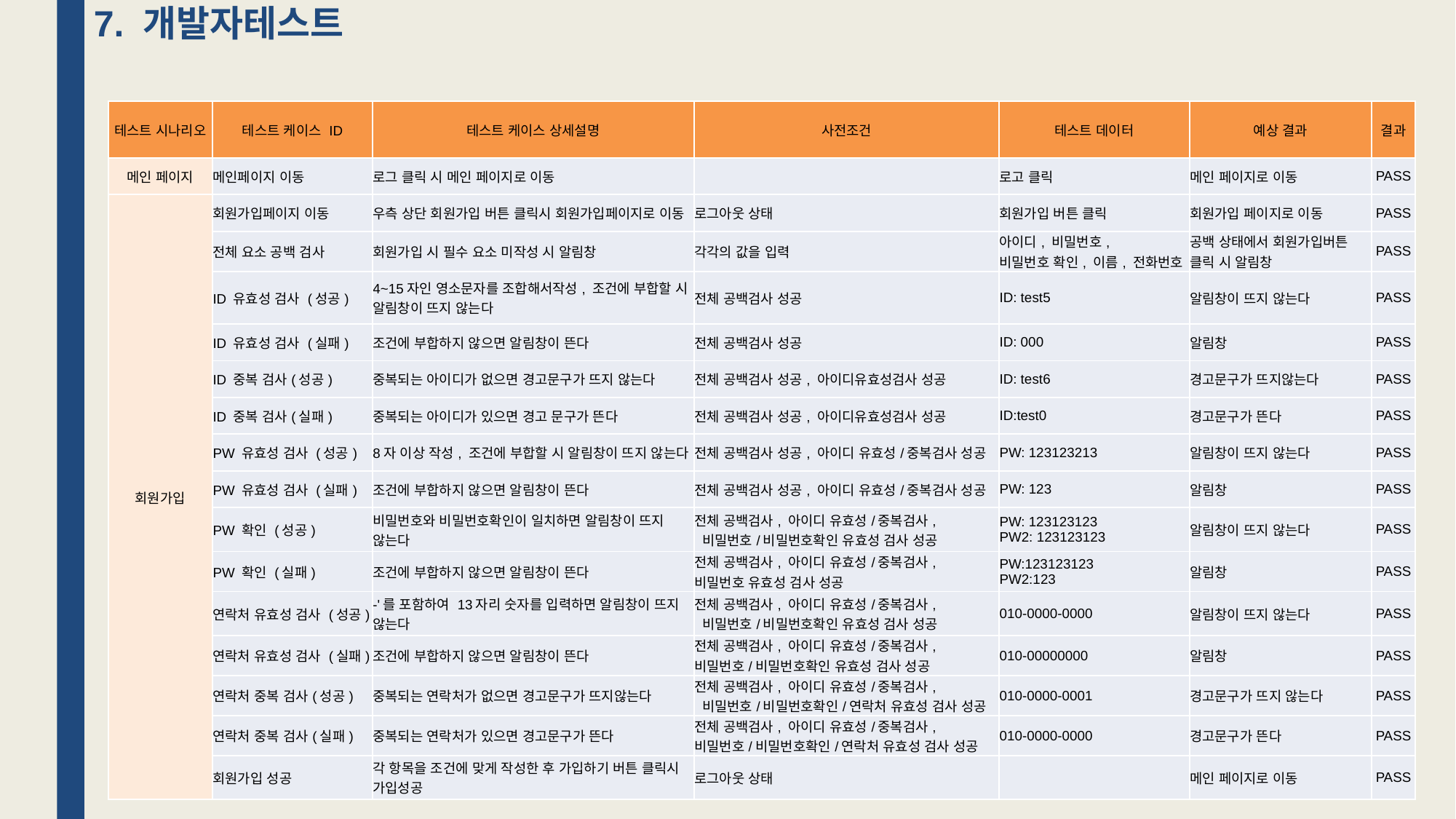

7. 개발자테스트
| 테스트 시나리오 | 테스트 케이스 ID | 테스트 케이스 상세설명 | 사전조건 | 테스트 데이터 | 예상 결과 | 결과 |
| --- | --- | --- | --- | --- | --- | --- |
| 메인 페이지 | 메인페이지 이동 | 로그 클릭 시 메인 페이지로 이동 |  | 로고 클릭 | 메인 페이지로 이동 | PASS |
| 회원가입 | 회원가입페이지 이동 | 우측 상단 회원가입 버튼 클릭시 회원가입페이지로 이동 | 로그아웃 상태 | 회원가입 버튼 클릭 | 회원가입 페이지로 이동 | PASS |
|  | 전체 요소 공백 검사 | 회원가입 시 필수 요소 미작성 시 알림창 | 각각의 값을 입력 | 아이디, 비밀번호, 비밀번호 확인, 이름, 전화번호 | 공백 상태에서 회원가입버튼 클릭 시 알림창 | PASS |
|  | ID 유효성 검사 (성공) | 4~15자인 영소문자를 조합해서작성, 조건에 부합할 시 알림창이 뜨지 않는다 | 전체 공백검사 성공 | ID: test5 | 알림창이 뜨지 않는다 | PASS |
|  | ID 유효성 검사 (실패) | 조건에 부합하지 않으면 알림창이 뜬다 | 전체 공백검사 성공 | ID: 000 | 알림창 | PASS |
|  | ID 중복 검사(성공) | 중복되는 아이디가 없으면 경고문구가 뜨지 않는다 | 전체 공백검사 성공, 아이디유효성검사 성공 | ID: test6 | 경고문구가 뜨지않는다 | PASS |
|  | ID 중복 검사(실패) | 중복되는 아이디가 있으면 경고 문구가 뜬다 | 전체 공백검사 성공, 아이디유효성검사 성공 | ID:test0 | 경고문구가 뜬다 | PASS |
|  | PW 유효성 검사 (성공) | 8자 이상 작성, 조건에 부합할 시 알림창이 뜨지 않는다 | 전체 공백검사 성공, 아이디 유효성/중복검사 성공 | PW: 123123213 | 알림창이 뜨지 않는다 | PASS |
|  | PW 유효성 검사 (실패) | 조건에 부합하지 않으면 알림창이 뜬다 | 전체 공백검사 성공, 아이디 유효성/중복검사 성공 | PW: 123 | 알림창 | PASS |
|  | PW 확인 (성공) | 비밀번호와 비밀번호확인이 일치하면 알림창이 뜨지 않는다 | 전체 공백검사, 아이디 유효성/중복검사, 비밀번호/비밀번호확인 유효성 검사 성공 | PW: 123123123 PW2: 123123123 | 알림창이 뜨지 않는다 | PASS |
|  | PW 확인 (실패) | 조건에 부합하지 않으면 알림창이 뜬다 | 전체 공백검사, 아이디 유효성/중복검사, 비밀번호 유효성 검사 성공 | PW:123123123 PW2:123 | 알림창 | PASS |
|  | 연락처 유효성 검사 (성공) | -'를 포함하여 13자리 숫자를 입력하면 알림창이 뜨지 않는다 | 전체 공백검사, 아이디 유효성/중복검사, 비밀번호/비밀번호확인 유효성 검사 성공 | 010-0000-0000 | 알림창이 뜨지 않는다 | PASS |
|  | 연락처 유효성 검사 (실패) | 조건에 부합하지 않으면 알림창이 뜬다 | 전체 공백검사, 아이디 유효성/중복검사, 비밀번호/비밀번호확인 유효성 검사 성공 | 010-00000000 | 알림창 | PASS |
|  | 연락처 중복 검사(성공) | 중복되는 연락처가 없으면 경고문구가 뜨지않는다 | 전체 공백검사, 아이디 유효성/중복검사, 비밀번호/비밀번호확인/연락처 유효성 검사 성공 | 010-0000-0001 | 경고문구가 뜨지 않는다 | PASS |
|  | 연락처 중복 검사(실패) | 중복되는 연락처가 있으면 경고문구가 뜬다 | 전체 공백검사, 아이디 유효성/중복검사, 비밀번호/비밀번호확인/연락처 유효성 검사 성공 | 010-0000-0000 | 경고문구가 뜬다 | PASS |
|  | 회원가입 성공 | 각 항목을 조건에 맞게 작성한 후 가입하기 버튼 클릭시 가입성공 | 로그아웃 상태 |  | 메인 페이지로 이동 | PASS |